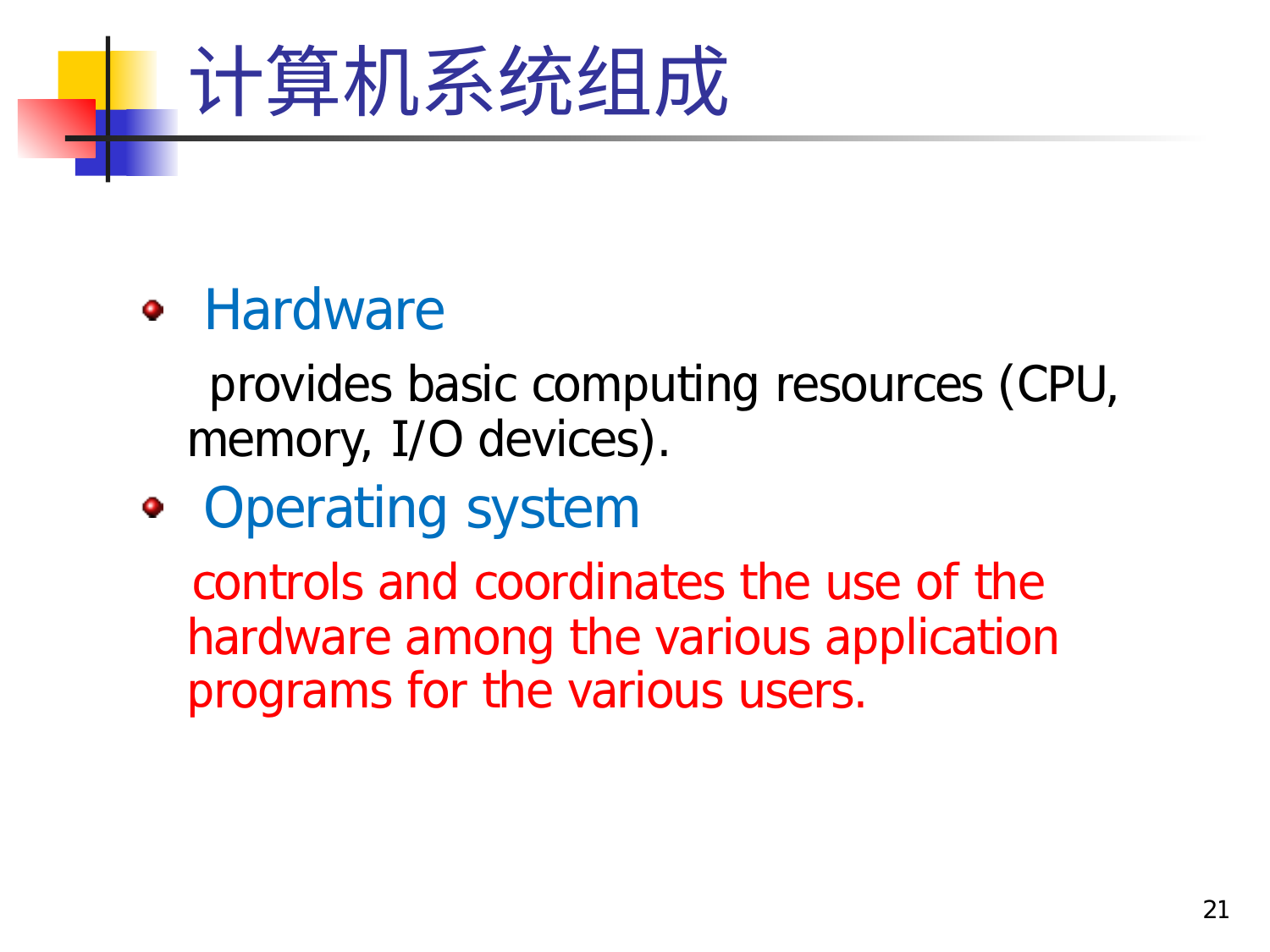

计算机系统组成
 Hardware
    provides basic computing resources (CPU, memory, I/O devices).
 Operating system
   controls and coordinates the use of the hardware among the various application programs for the various users.

21